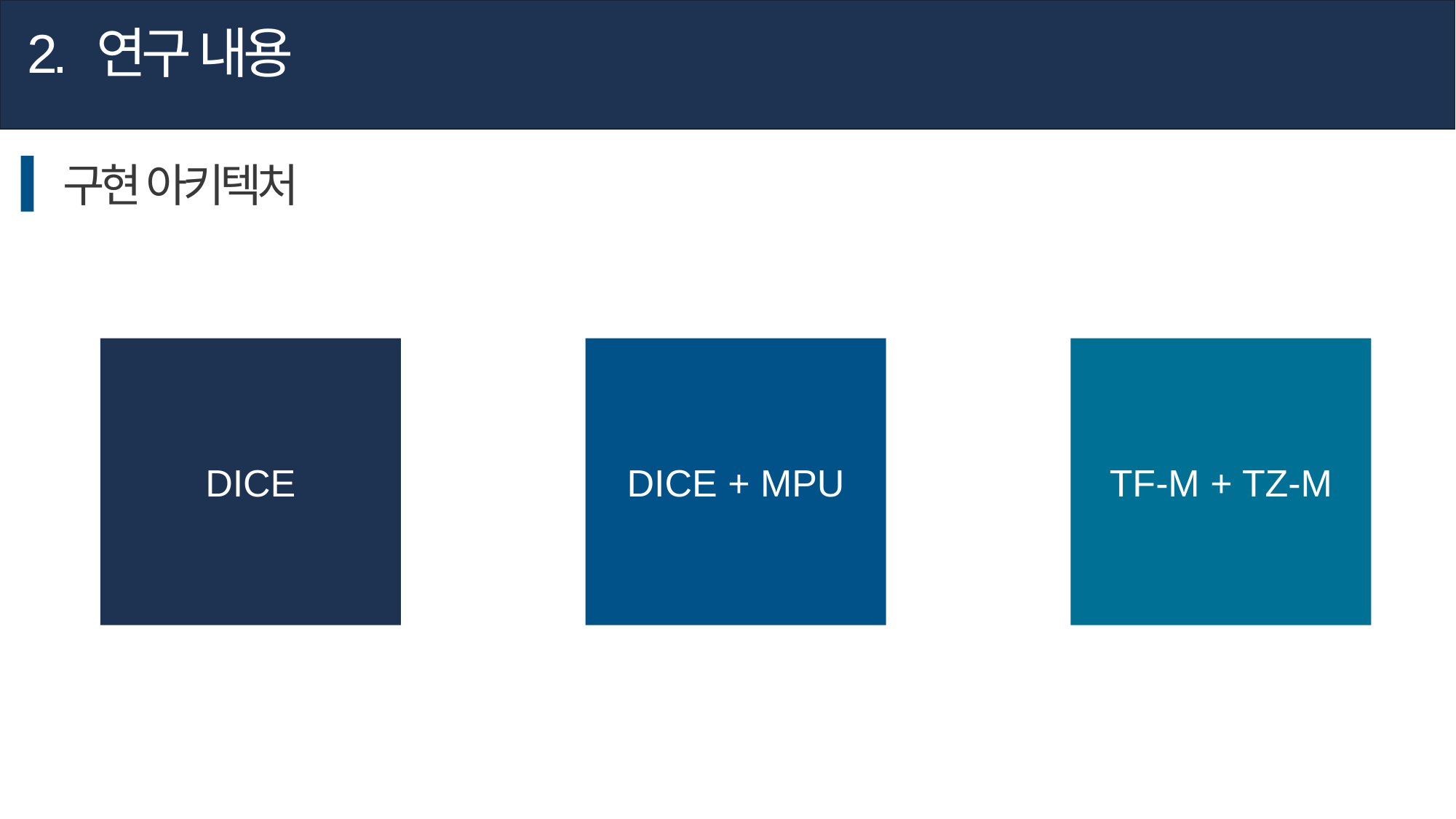

2. 연구 내용
구현 아키텍처

DICE + MPU
TF-M + TZ-M
DICE